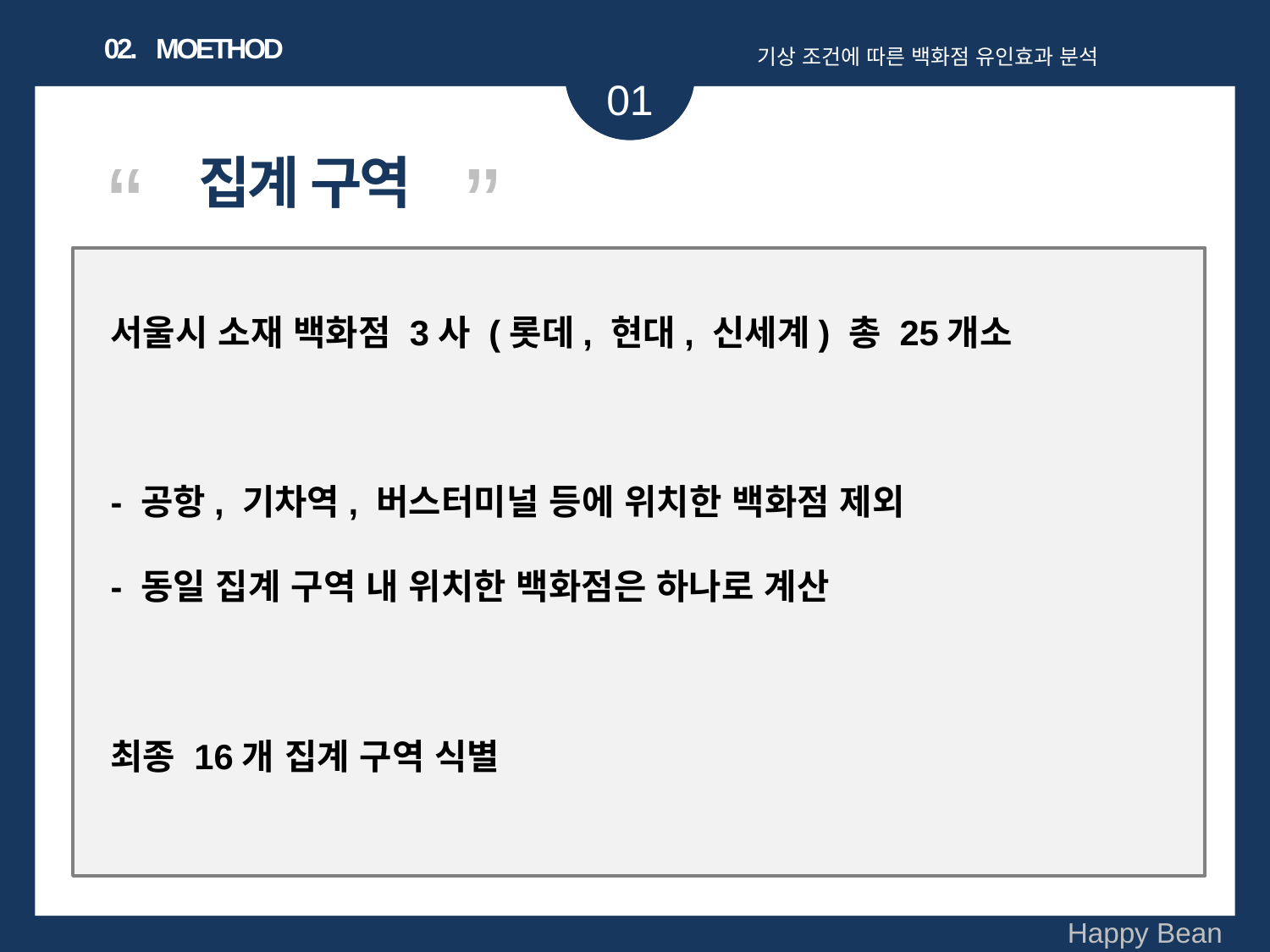

02.    MOETHOD
기상 조건에 따른 백화점 유인효과 분석
01

“           ”
집계 구역

서울시 소재 백화점 3사 (롯데, 현대, 신세계) 총 25개소

- 공항, 기차역, 버스터미널 등에 위치한 백화점 제외
- 동일 집계 구역 내 위치한 백화점은 하나로 계산

최종 16개 집계 구역 식별
Happy Bean

기상변화에 따른 백화점 생활인구 분석을 통해

기상에 따라, 어떠한 연령과 성별의 인구가 백화점에 위치하는지 알 수 있다.

파생적으로,  기상에 따라 백화점이 주변상권 인구를 얼마나 흡수하는지 파악할 수 있다.